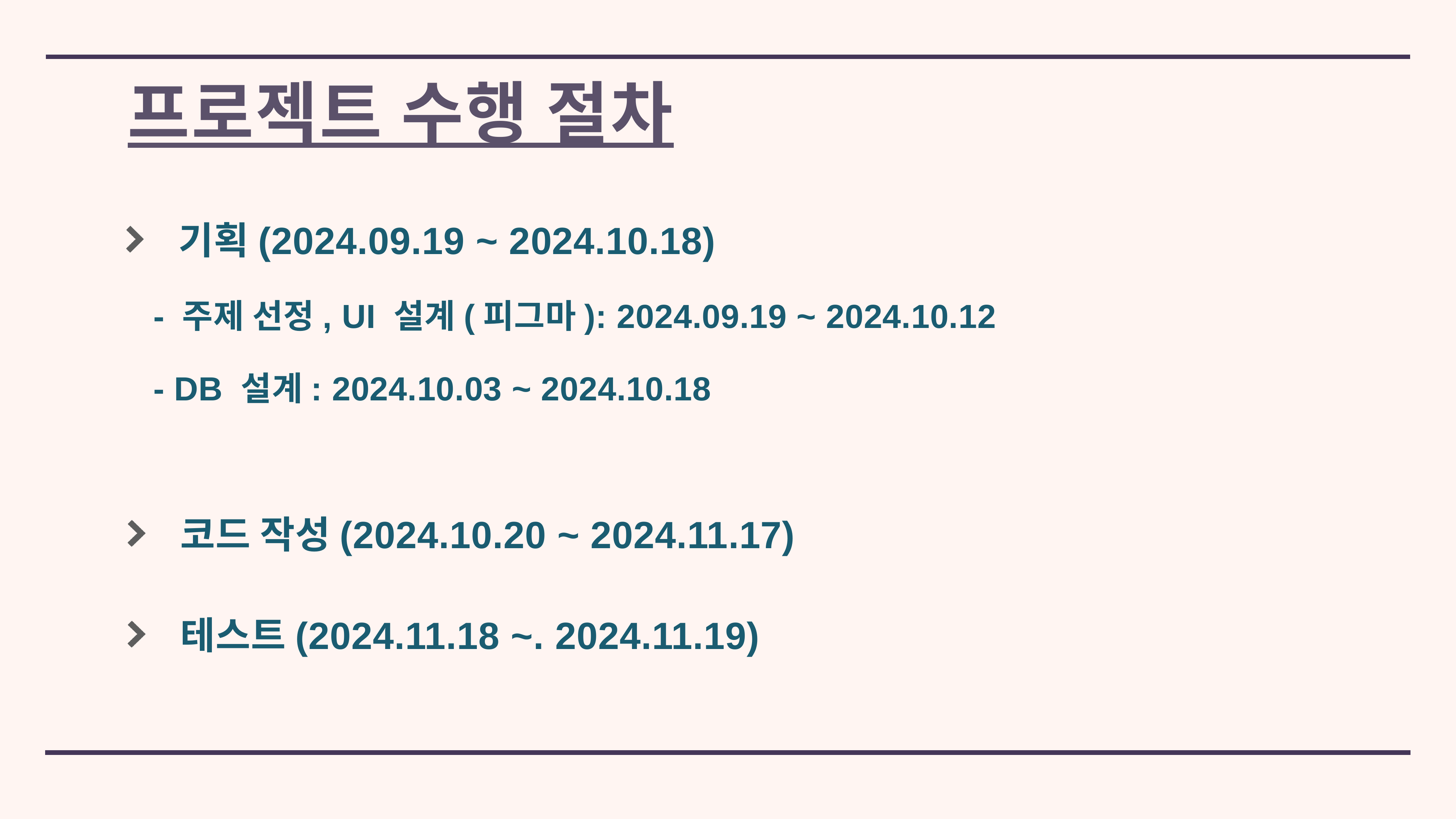

# 프로젝트 수행 절차
기획(2024.09.19 ~ 2024.10.18)
- 주제 선정, UI 설계(피그마): 2024.09.19 ~ 2024.10.12
- DB 설계: 2024.10.03 ~ 2024.10.18
코드 작성(2024.10.20 ~ 2024.11.17)
테스트(2024.11.18 ~. 2024.11.19)